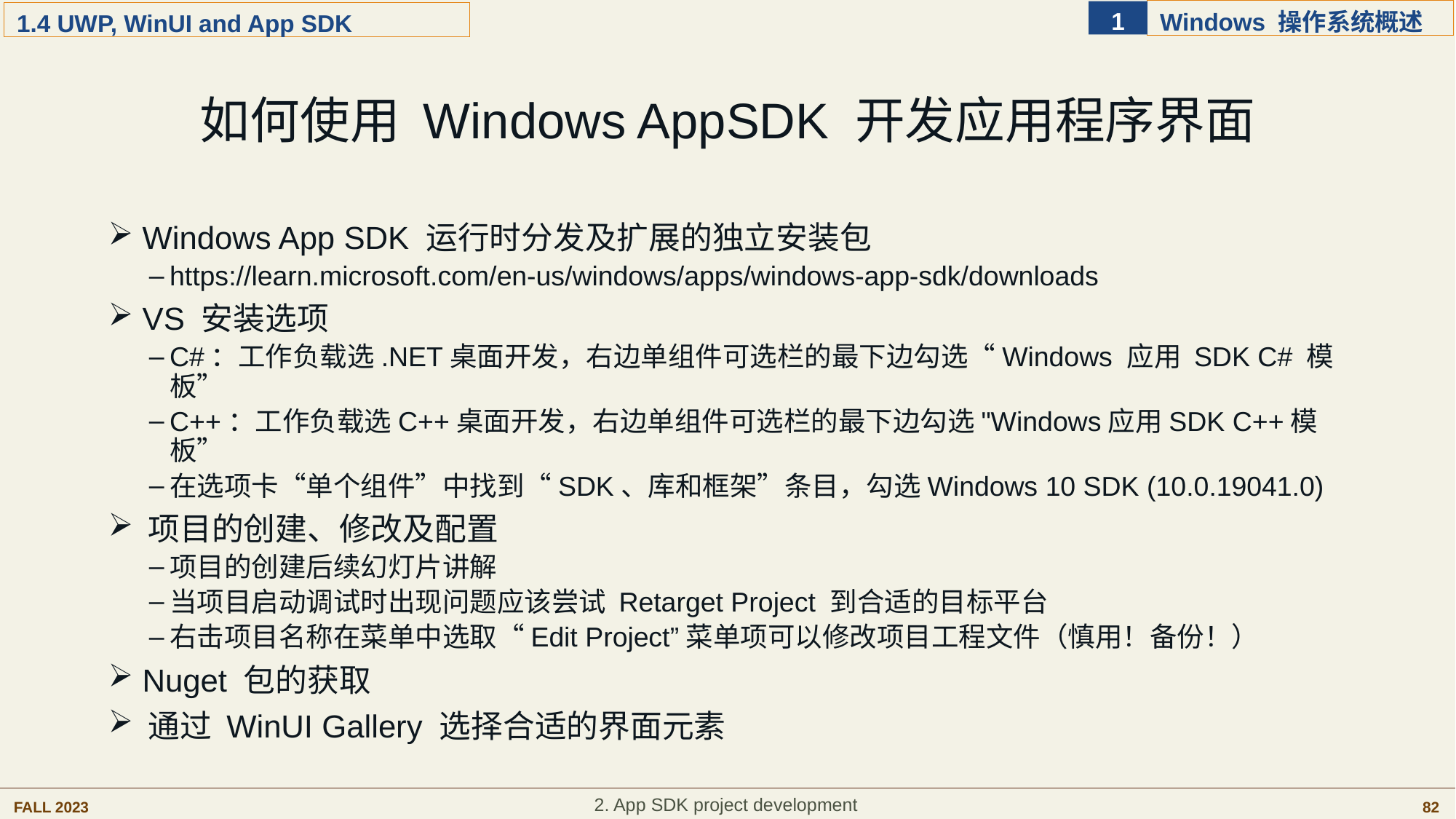

如何使用 Windows AppSDK 开发应用程序界面
 Windows App SDK 运行时分发及扩展的独立安装包
https://learn.microsoft.com/en-us/windows/apps/windows-app-sdk/downloads
 VS 安装选项
C#：工作负载选.NET桌面开发，右边单组件可选栏的最下边勾选“Windows 应用 SDK C# 模板”
C++：工作负载选C++桌面开发，右边单组件可选栏的最下边勾选"Windows应用SDK C++模板”
在选项卡“单个组件”中找到“SDK、库和框架”条目，勾选Windows 10 SDK (10.0.19041.0)
 项目的创建、修改及配置
项目的创建后续幻灯片讲解
当项目启动调试时出现问题应该尝试 Retarget Project 到合适的目标平台
右击项目名称在菜单中选取“Edit Project”菜单项可以修改项目工程文件（慎用！备份！）
 Nuget 包的获取
 通过 WinUI Gallery 选择合适的界面元素
2. App SDK project development